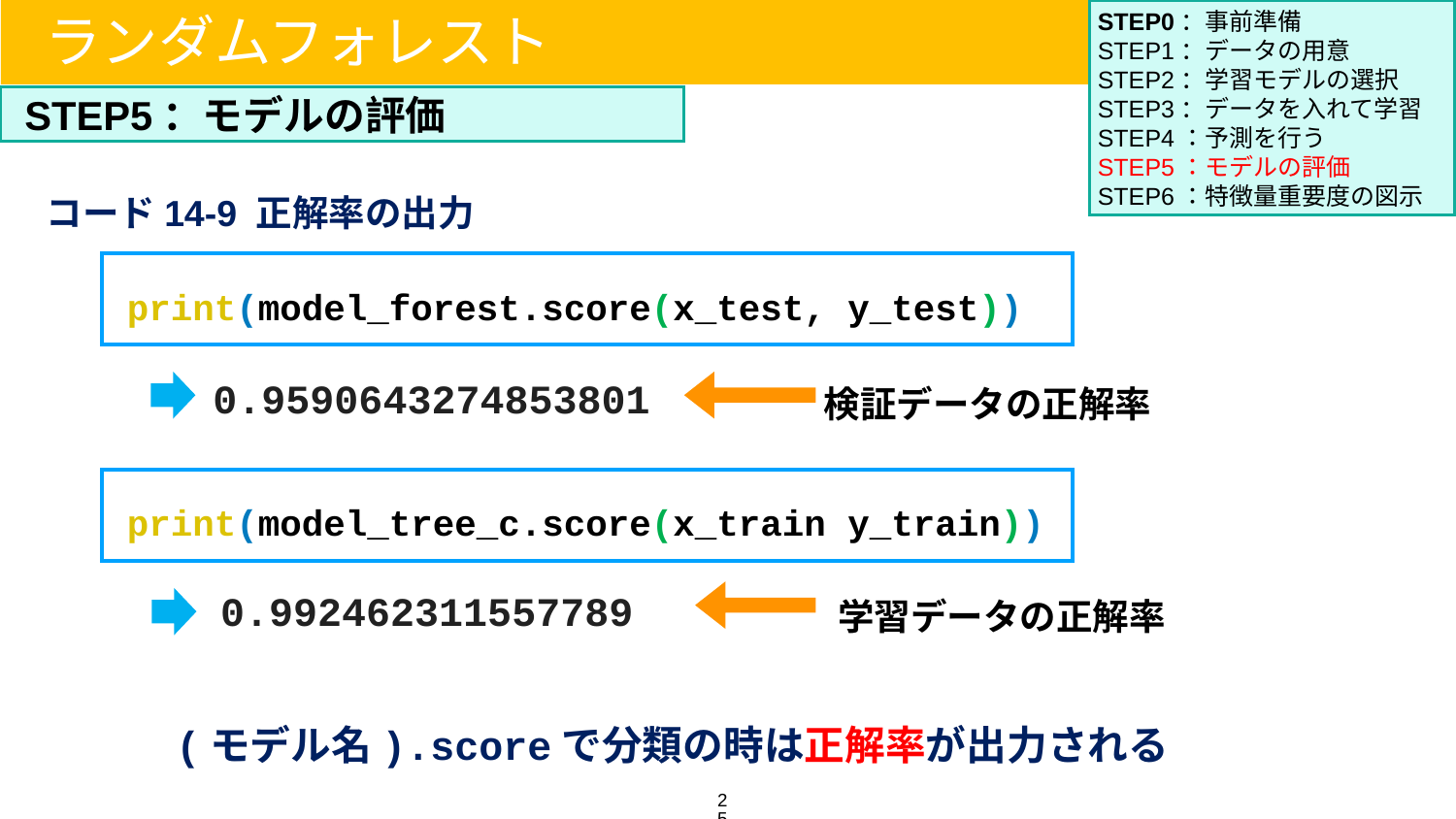

STEP0：事前準備
STEP1：データの用意
STEP2：学習モデルの選択
STEP3：データを入れて学習
STEP4：予測を行う
STEP5：モデルの評価
STEP6：特徴量重要度の図示

ランダムフォレスト
STEP5：モデルの評価
コード14-9 正解率の出力
print(model_forest.score(x_test, y_test))
検証データの正解率
0.9590643274853801

print(model_tree_c.score(x_train y_train))
学習データの正解率
0.992462311557789

(モデル名).scoreで分類の時は正解率が出力される
25